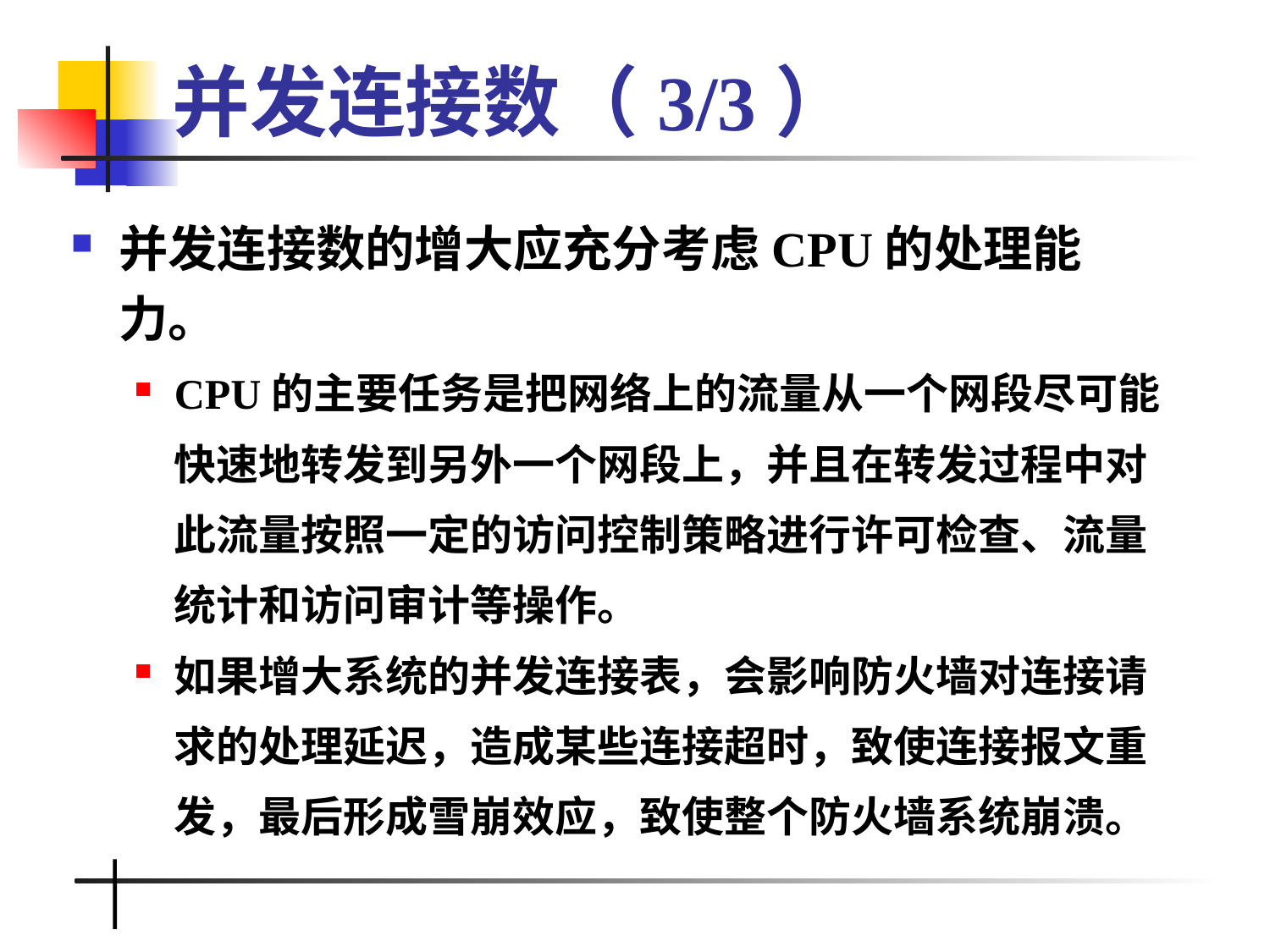

# 并发连接数（3/3）
并发连接数的增大应充分考虑CPU的处理能力。
CPU的主要任务是把网络上的流量从一个网段尽可能快速地转发到另外一个网段上，并且在转发过程中对此流量按照一定的访问控制策略进行许可检查、流量统计和访问审计等操作。
如果增大系统的并发连接表，会影响防火墙对连接请求的处理延迟，造成某些连接超时，致使连接报文重发，最后形成雪崩效应，致使整个防火墙系统崩溃。